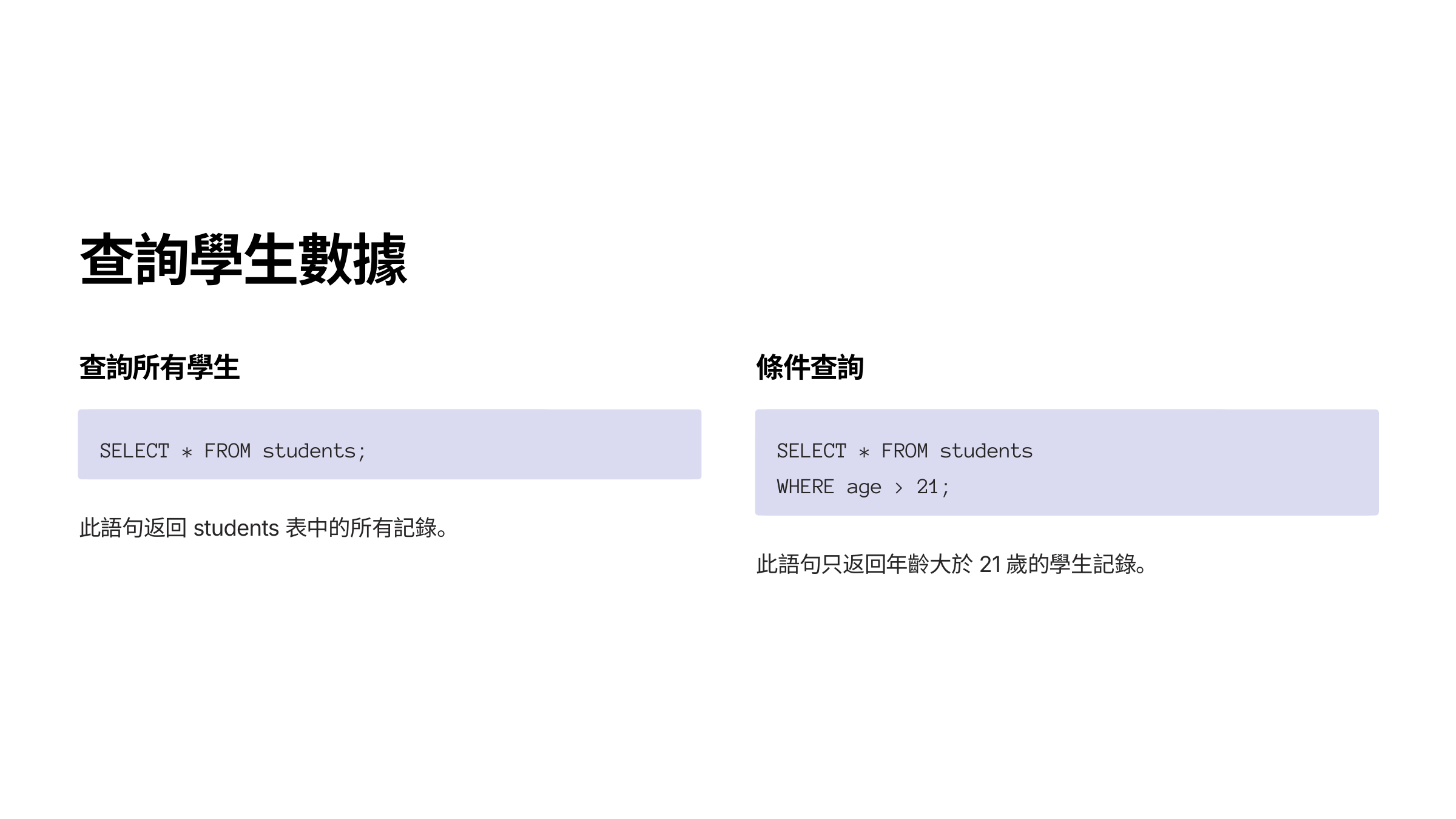

查詢學生數據
查詢所有學生
條件查詢

SELECT * FROM students;
SELECT * FROM students
WHERE age > 21;
此語句返回students表中的所有記錄。
此語句只返回年齡大於21歲的學生記錄。